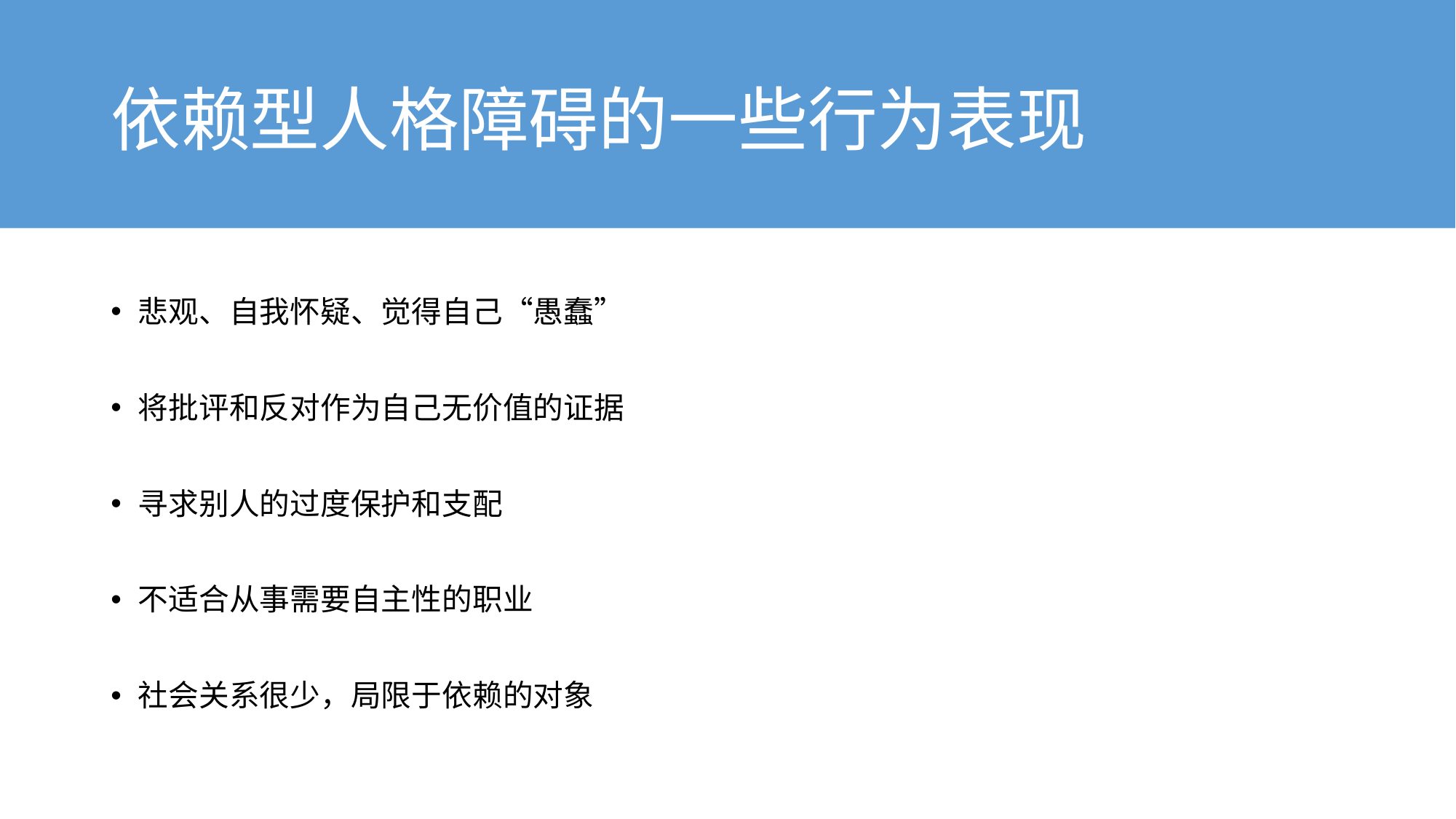

# 依赖型人格障碍的一些行为表现
悲观、自我怀疑、觉得自己“愚蠢”

将批评和反对作为自己无价值的证据

寻求别人的过度保护和支配

不适合从事需要自主性的职业

社会关系很少，局限于依赖的对象